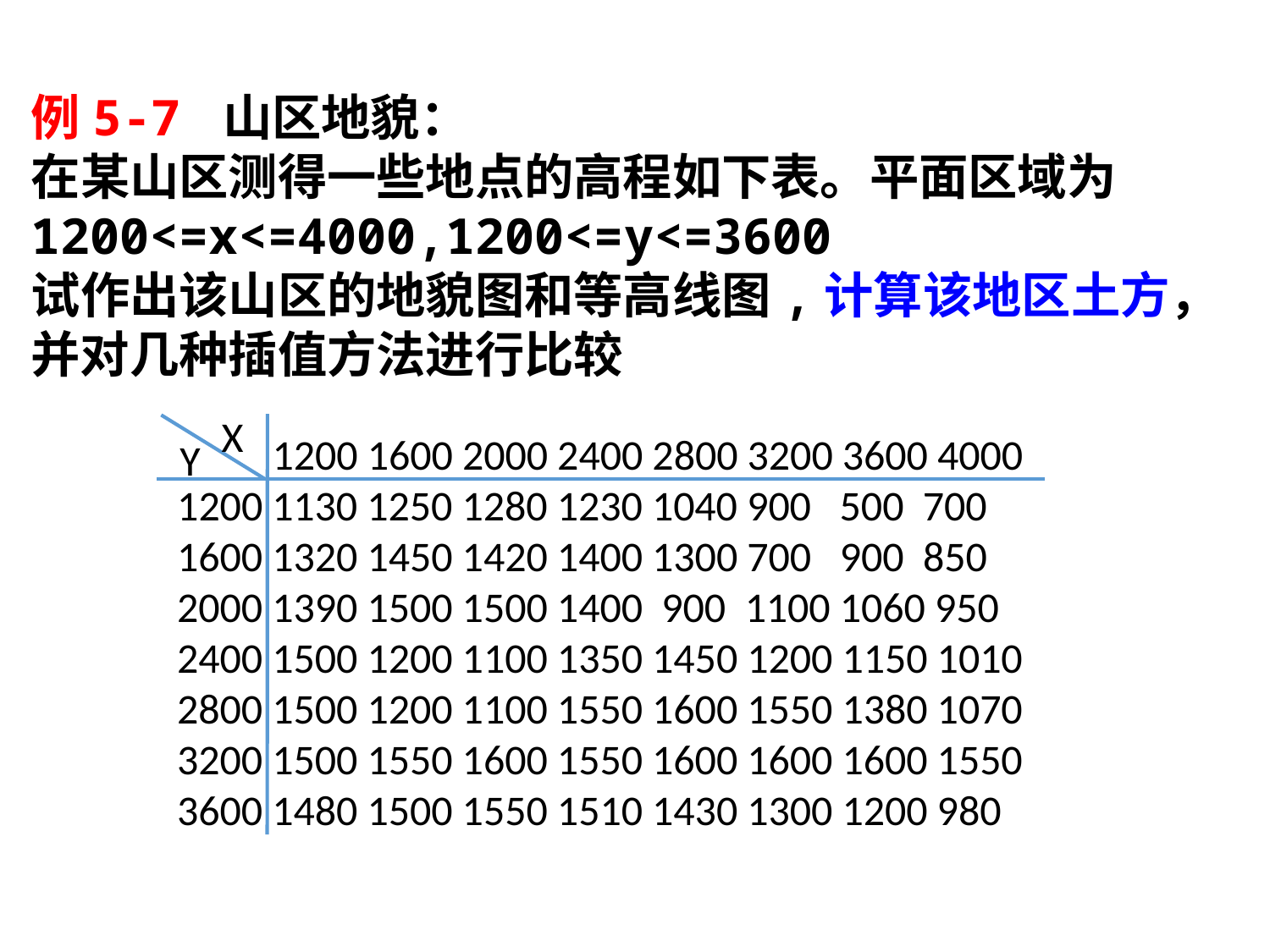

例5-7 山区地貌：
在某山区测得一些地点的高程如下表。平面区域为
1200<=x<=4000,1200<=y<=3600
试作出该山区的地貌图和等高线图,计算该地区土方，并对几种插值方法进行比较
X
          1200 1600 2000 2400 2800 3200 3600 4000
 1130 1250 1280 1230 1040 900   500  700
1600 1320 1450 1420 1400 1300 700   900  850
2000 1390 1500 1500 1400  900  1100 1060 950
2400 1500 1200 1100 1350 1450 1200 1150 1010
2800 1500 1200 1100 1550 1600 1550 1380 1070
3200 1500 1550 1600 1550 1600 1600 1600 1550
3600 1480 1500 1550 1510 1430 1300 1200 980
Y